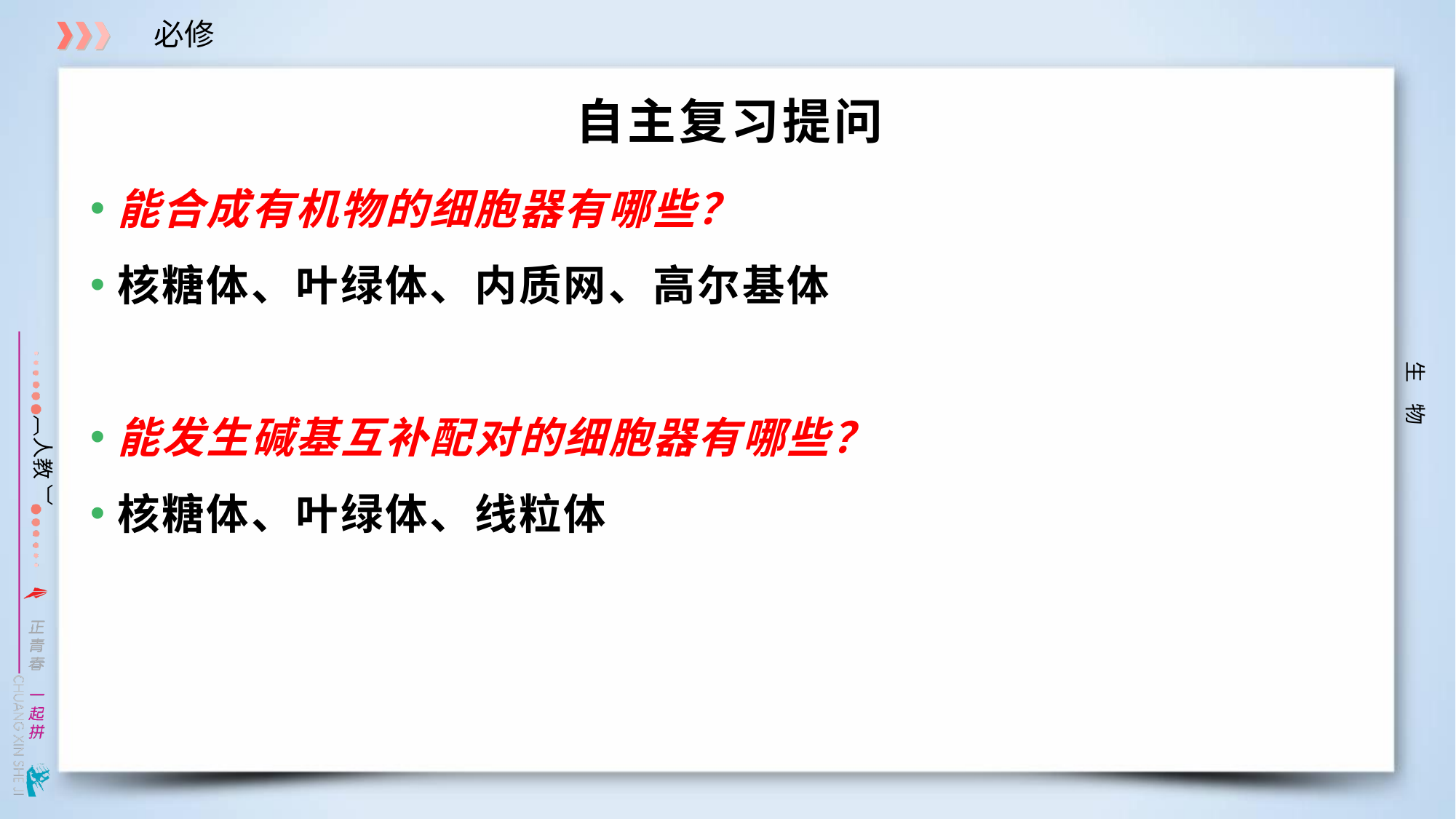

# 自主复习提问
能合成有机物的细胞器有哪些？
核糖体、叶绿体、内质网、高尔基体

能发生碱基互补配对的细胞器有哪些？
核糖体、叶绿体、线粒体